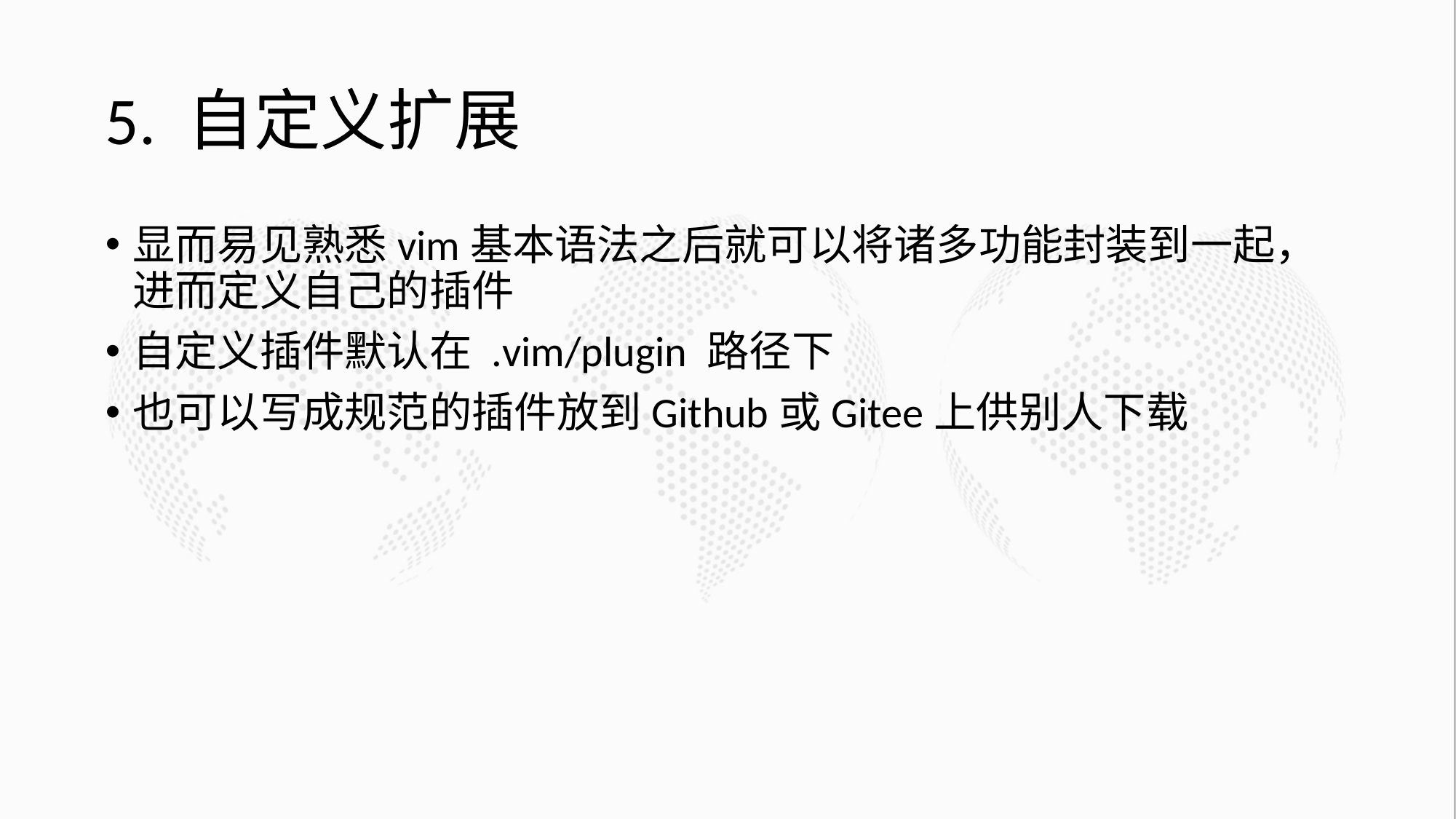

# 5. 自定义扩展
显而易见熟悉vim基本语法之后就可以将诸多功能封装到一起，进而定义自己的插件
自定义插件默认在 .vim/plugin 路径下
也可以写成规范的插件放到Github或Gitee上供别人下载